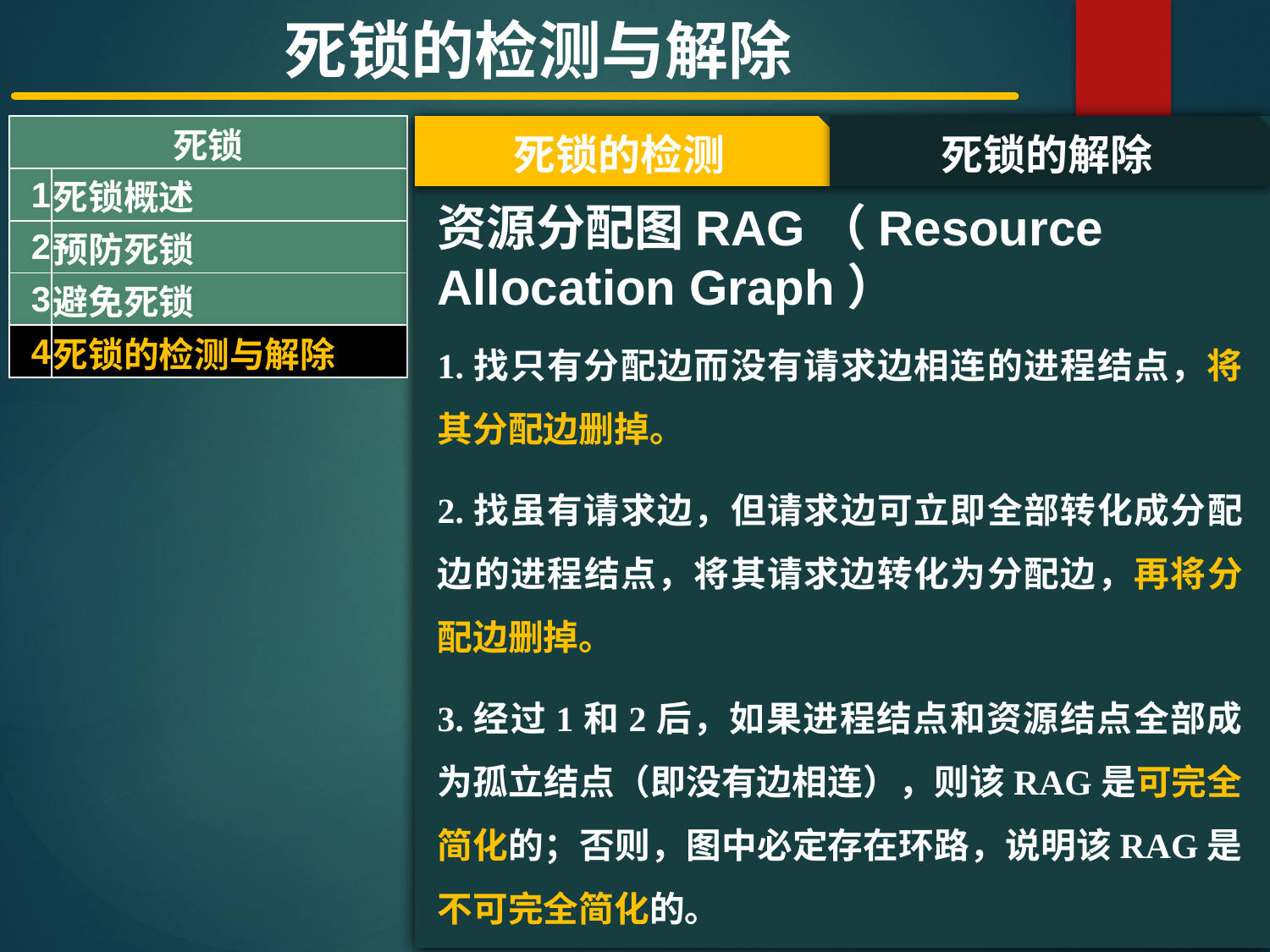

死锁的检测与解除
| 死锁 |  |
| --- | --- |
| 1 | 死锁概述 |
| 2 | 预防死锁 |
| 3 | 避免死锁 |
| 4 | 死锁的检测与解除 |
#
死锁的检测
死锁的解除
资源分配图RAG（Resource Allocation Graph）

1.找只有分配边而没有请求边相连的进程结点，将其分配边删掉。
2.找虽有请求边，但请求边可立即全部转化成分配边的进程结点，将其请求边转化为分配边，再将分配边删掉。
3.经过1和2后，如果进程结点和资源结点全部成为孤立结点（即没有边相连），则该RAG是可完全简化的；否则，图中必定存在环路，说明该RAG是不可完全简化的。